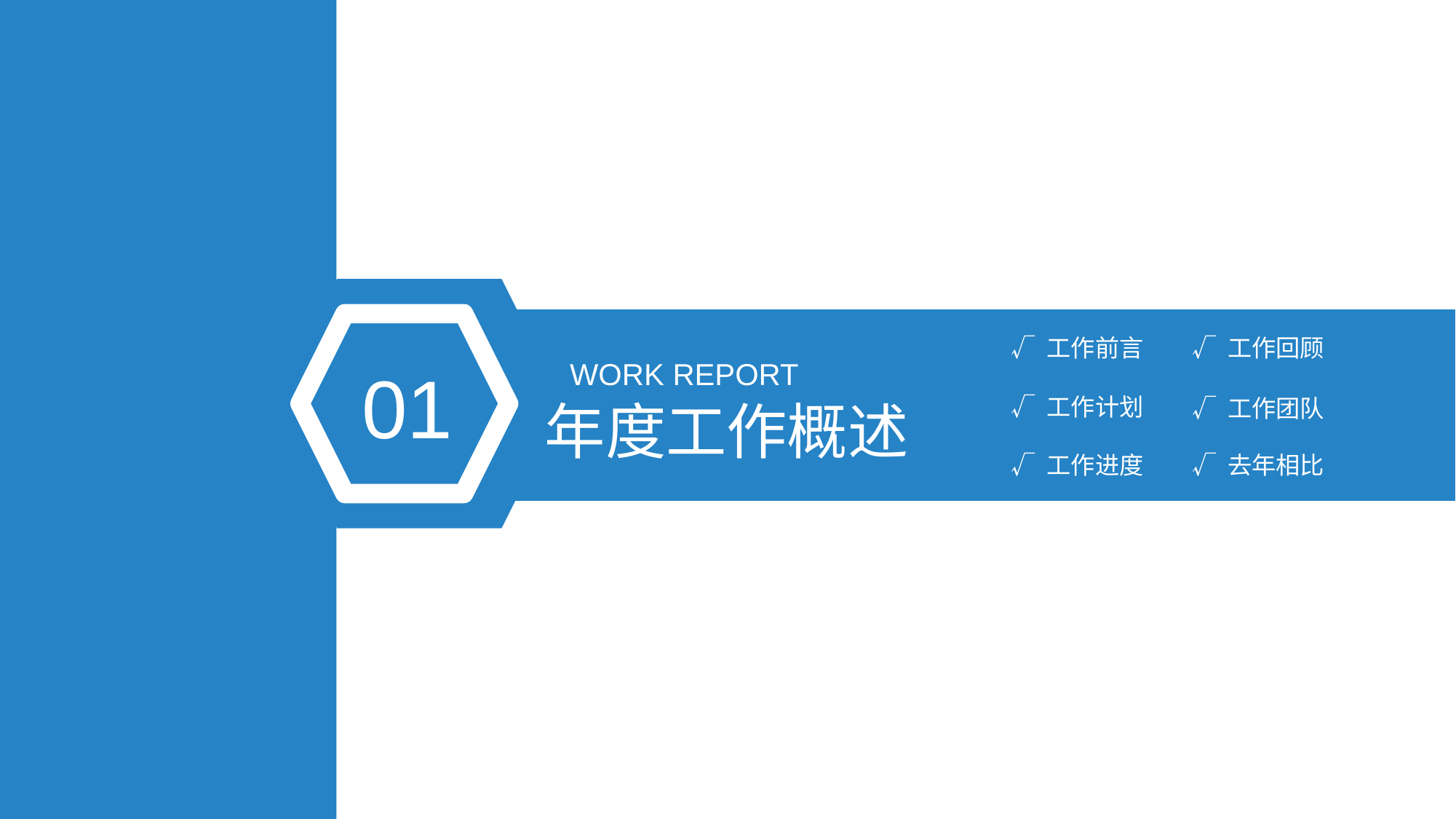

01
√ 工作前言
√ 工作回顾
WORK REPORT
√ 工作计划
年度工作概述
√ 工作团队
√ 工作进度
√ 去年相比